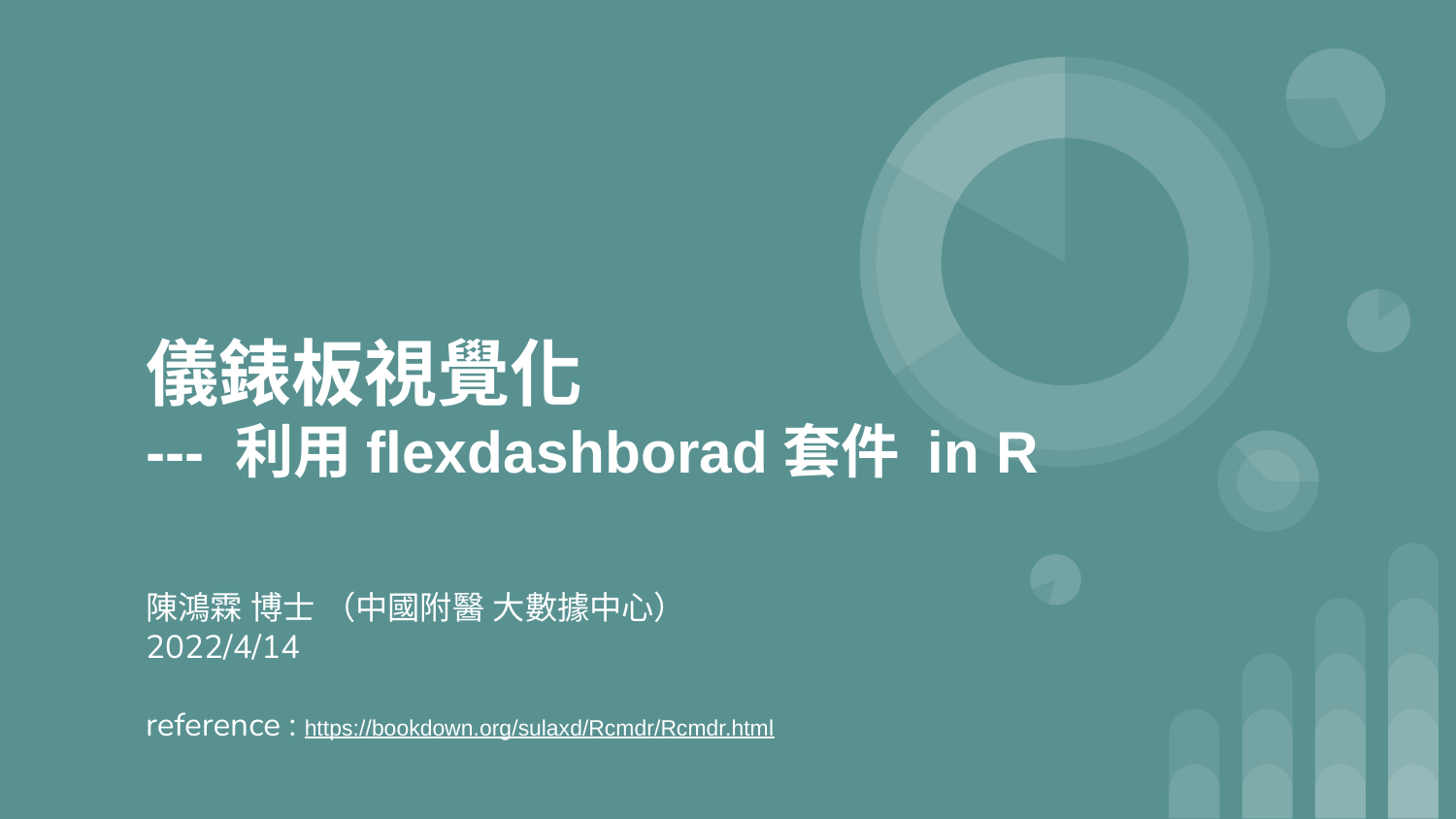

# 儀錶板視覺化
--- 利用flexdashborad套件 in R
陳鴻霖 博士 （中國附醫 大數據中心）
2022/4/14

reference : https://bookdown.org/sulaxd/Rcmdr/Rcmdr.html